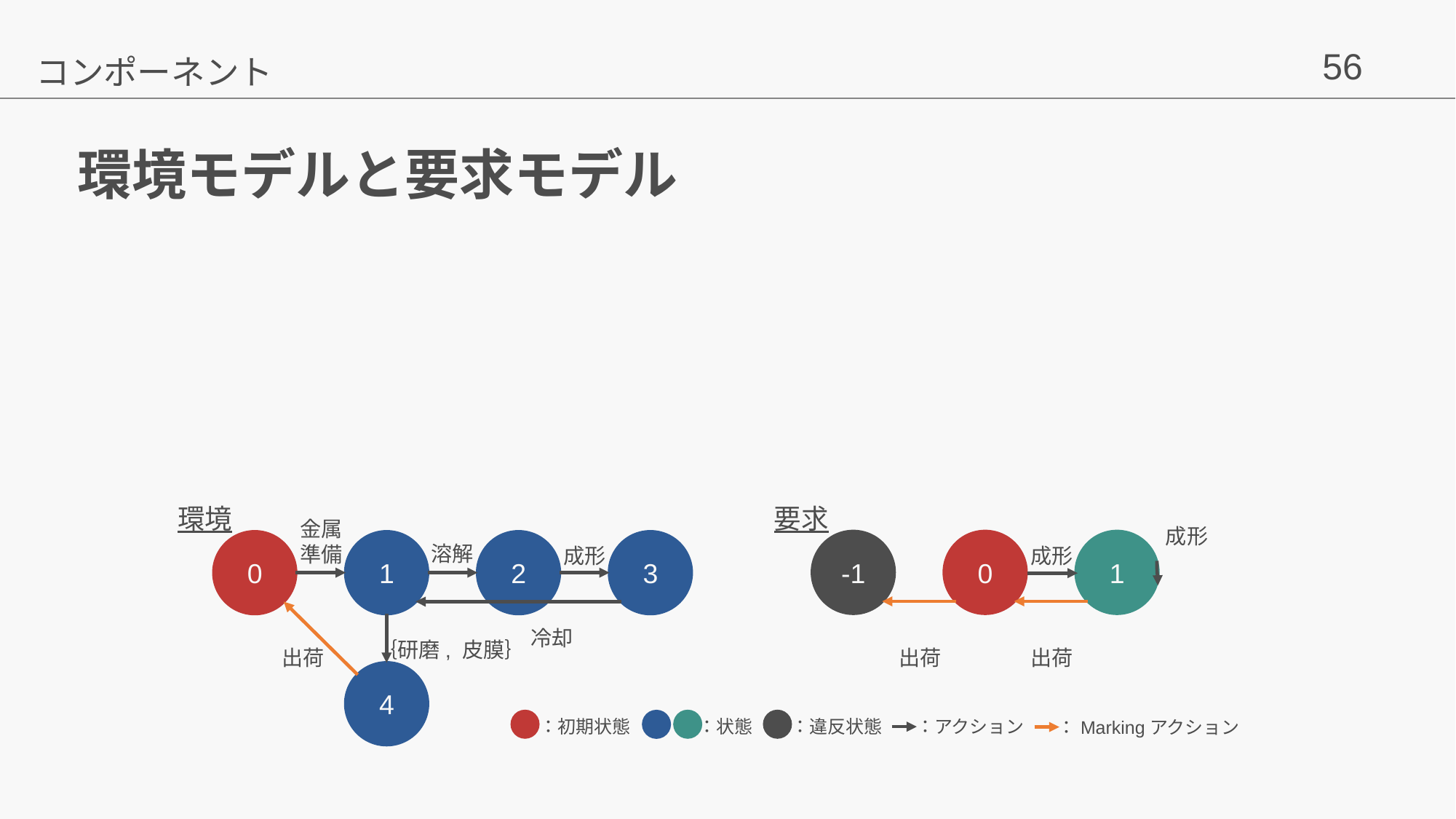

コンポーネント
# 環境モデルと要求モデル
環境
要求
金属
準備
成形
-1
0
1
0
1
2
3
溶解
成形
成形
冷却
｛研磨, 皮膜｝
出荷
出荷
出荷
4
：初期状態
：状態
：違反状態
：アクション
：Markingアクション